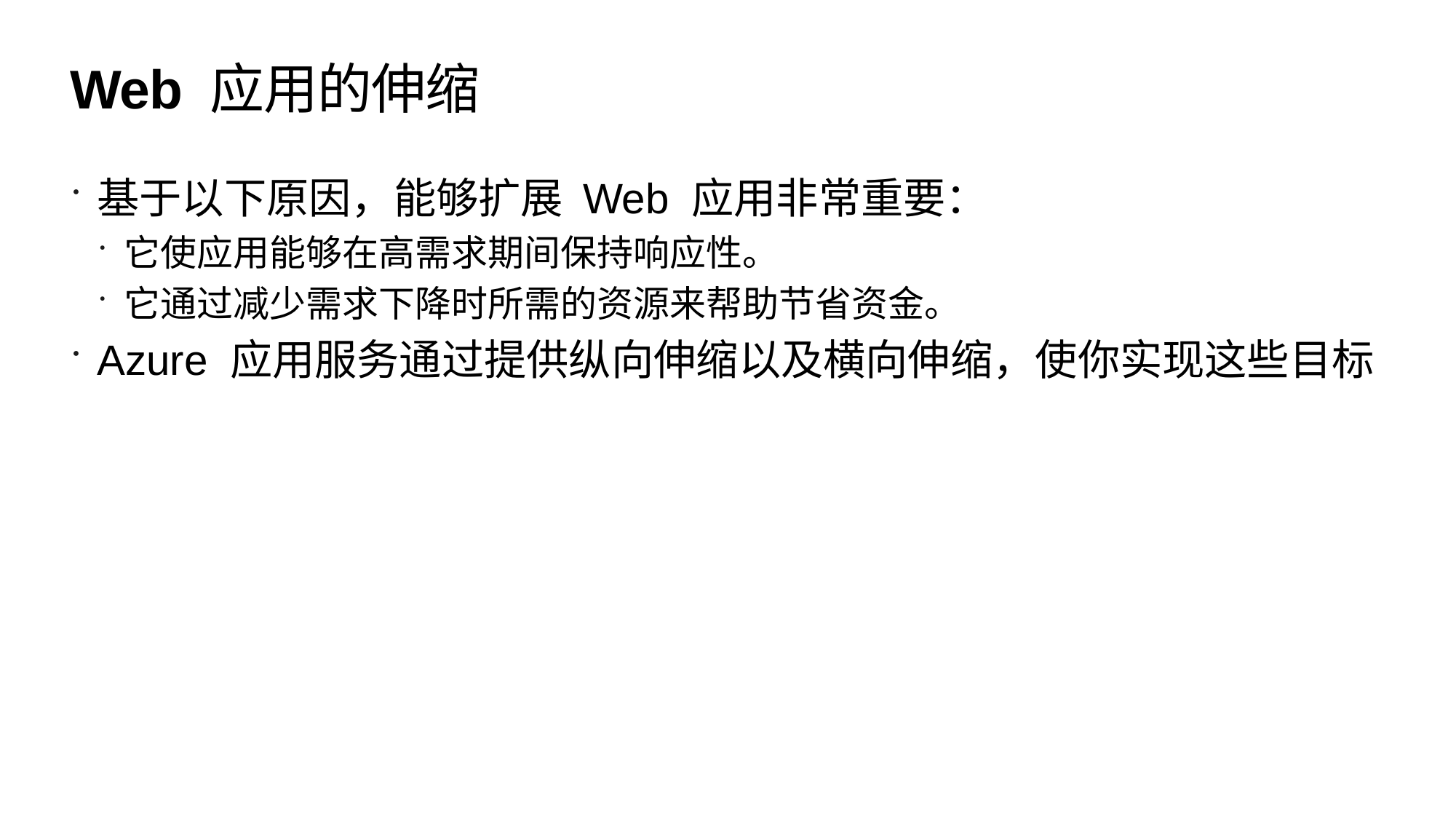

# Web 应用的伸缩
基于以下原因，能够扩展 Web 应用非常重要：
它使应用能够在高需求期间保持响应性。
它通过减少需求下降时所需的资源来帮助节省资金。
Azure 应用服务通过提供纵向伸缩以及横向伸缩，使你实现这些目标